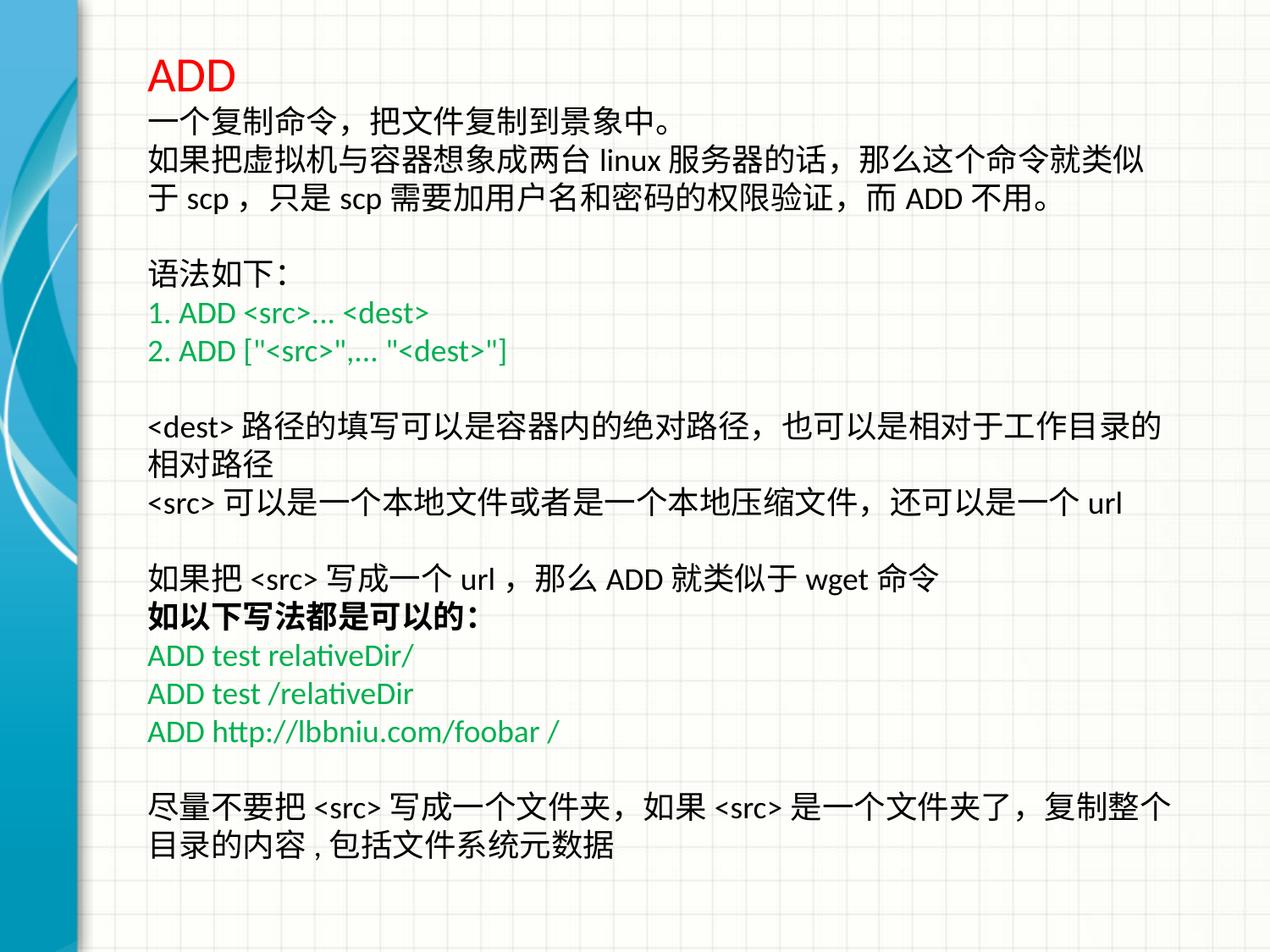

ADD
一个复制命令，把文件复制到景象中。
如果把虚拟机与容器想象成两台linux服务器的话，那么这个命令就类似于scp，只是scp需要加用户名和密码的权限验证，而ADD不用。

语法如下：
1. ADD <src>... <dest>
2. ADD ["<src>",... "<dest>"]
<dest>路径的填写可以是容器内的绝对路径，也可以是相对于工作目录的相对路径
<src>可以是一个本地文件或者是一个本地压缩文件，还可以是一个url
如果把<src>写成一个url，那么ADD就类似于wget命令
如以下写法都是可以的：
ADD test relativeDir/
ADD test /relativeDir
ADD http://lbbniu.com/foobar /

尽量不要把<src>写成一个文件夹，如果<src>是一个文件夹了，复制整个目录的内容,包括文件系统元数据